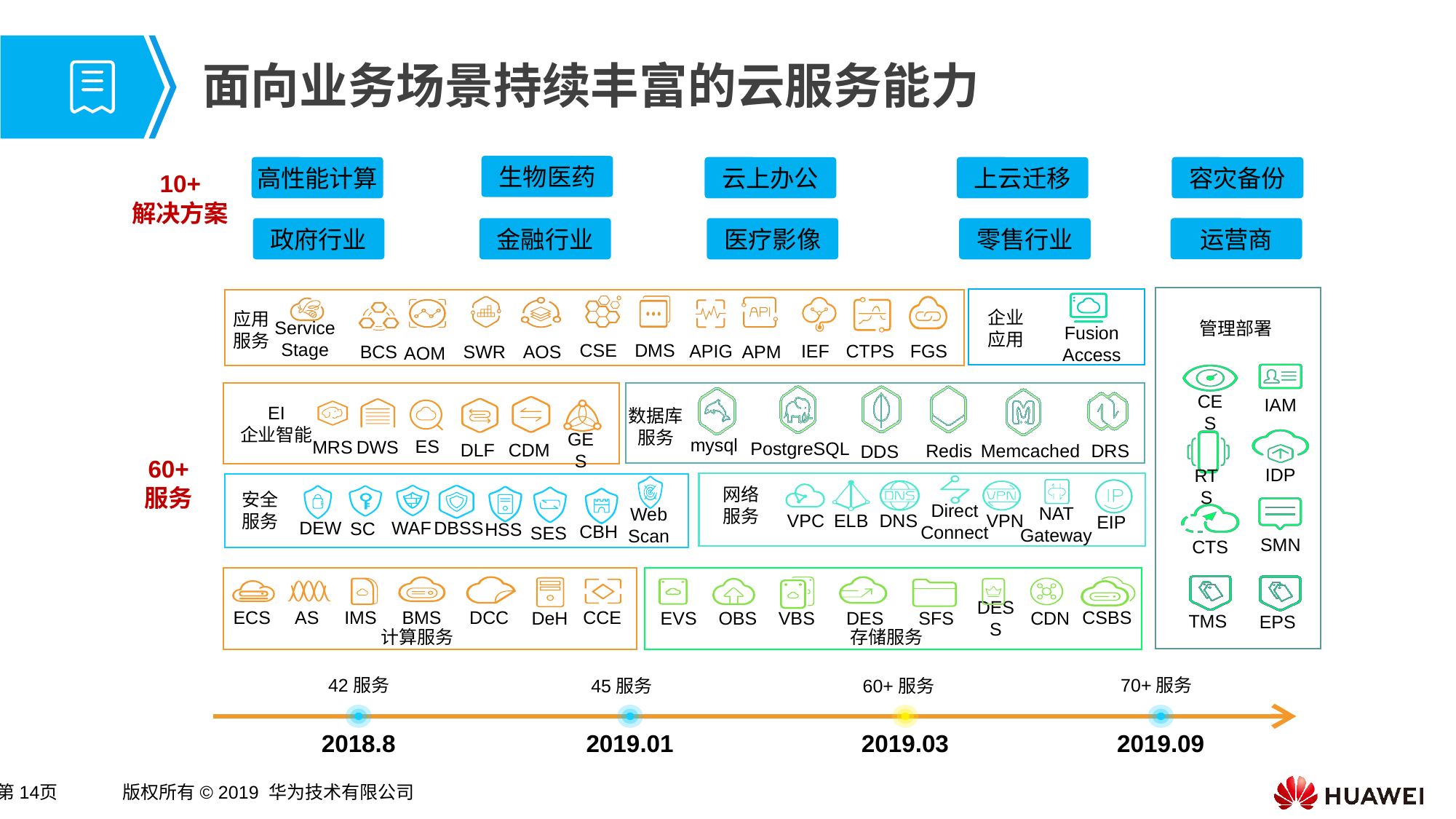

# 面向业务场景持续丰富的云服务能力
生物医药
高性能计算
云上办公
上云迁移
容灾备份
10+
解决方案
运营商
政府行业
金融行业
医疗影像
零售行业

企业
应用
Fusion
Access

应用
服务
Service
Stage
管理部署

DMS
CSE
APIG
CTPS
FGS
IEF
BCS
SWR
AOS
APM
AOM

EI
企业智能

IAM

数据库
服务

CES

mysql
PostgreSQL
Redis
Memcached
DRS
ES
MRS
DWS
DDS
DLF
CDM
GES
60+
服务
IDP

RTS

安全
服务

网络服务

NAT Gateway
Web Scan

EIP
Direct
Connect
VPC
ELB
DNS
VPN
DEW
DBSS
HSS
CBH
WAF
SC
SES
SMN
CTS

TMS
CSBS
ECS
AS
IMS
BMS
DCC
CCE
EPS
DeH
EVS
OBS
VBS
DES
SFS
DESS
CDN
计算服务
存储服务
42服务
70+服务
45服务
60+服务

2019.09
2018.8
2019.01
2019.03